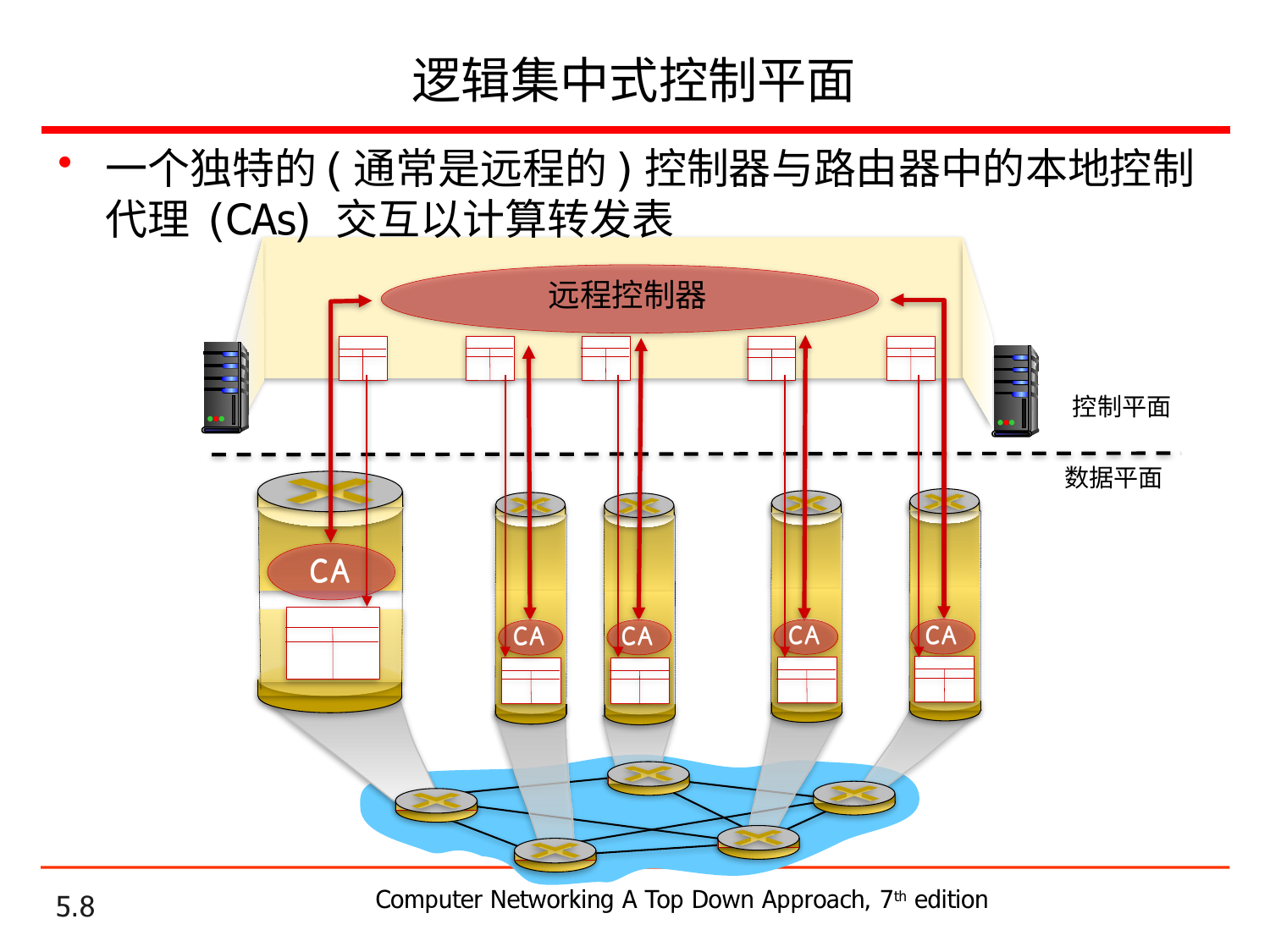

# 逻辑集中式控制平面
一个独特的(通常是远程的)控制器与路由器中的本地控制代理 (CAs) 交互以计算转发表

远程控制器

CA
CA

CA

CA

CA

控制平面
数据平面